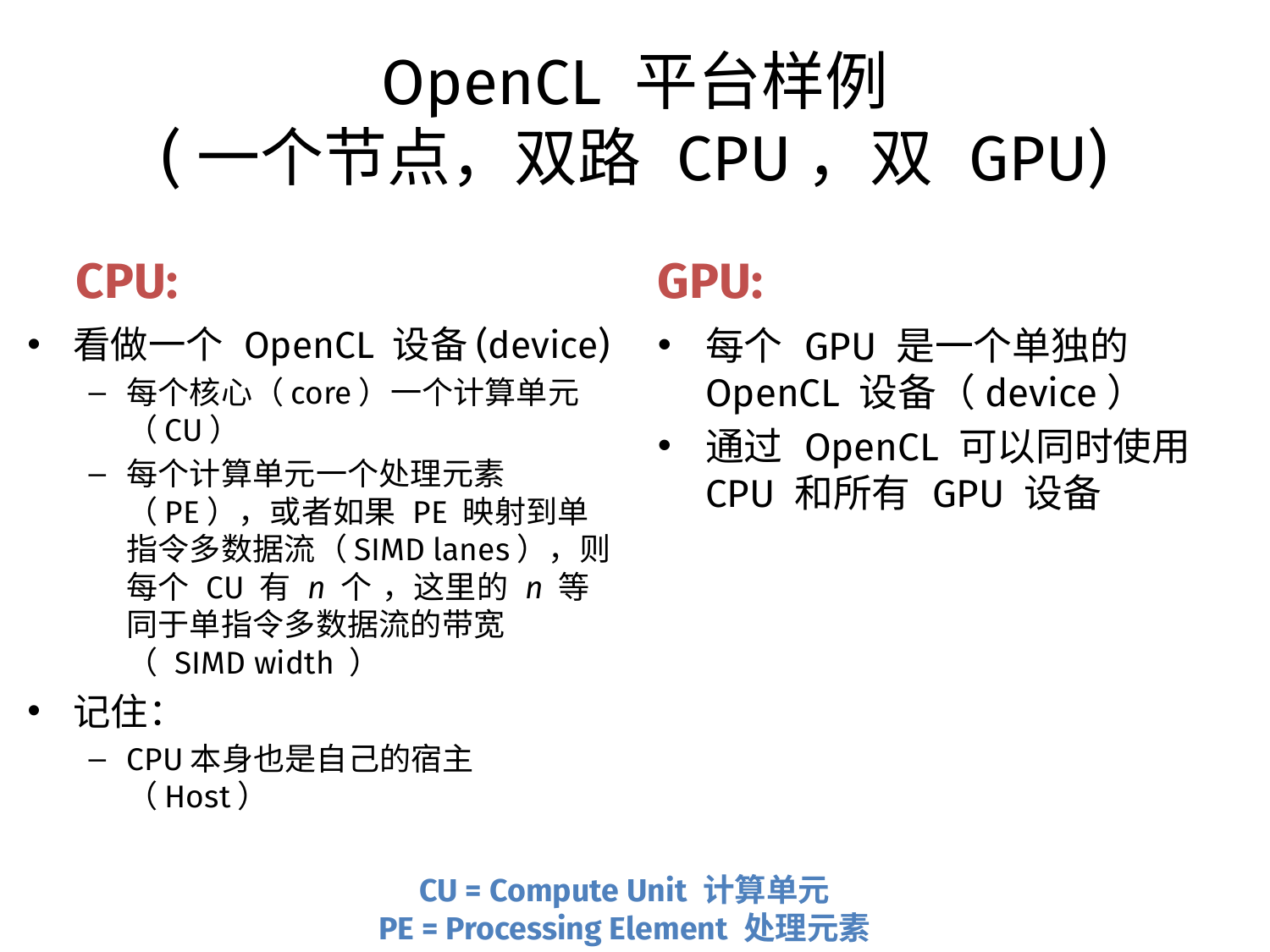

OpenCL 平台样例
(一个节点，双路 CPU，双 GPU)
CPU:
GPU:
看做一个 OpenCL 设备(device)
每个核心（core）一个计算单元（CU）
每个计算单元一个处理元素（PE），或者如果 PE 映射到单指令多数据流（SIMD lanes），则每个 CU 有 n 个 ，这里的 n 等同于单指令多数据流的带宽（ SIMD width ）
记住：
CPU本身也是自己的宿主（Host）
每个 GPU 是一个单独的 OpenCL 设备（device）
通过 OpenCL 可以同时使用 CPU 和所有 GPU 设备

CU = Compute Unit 计算单元
PE = Processing Element 处理元素